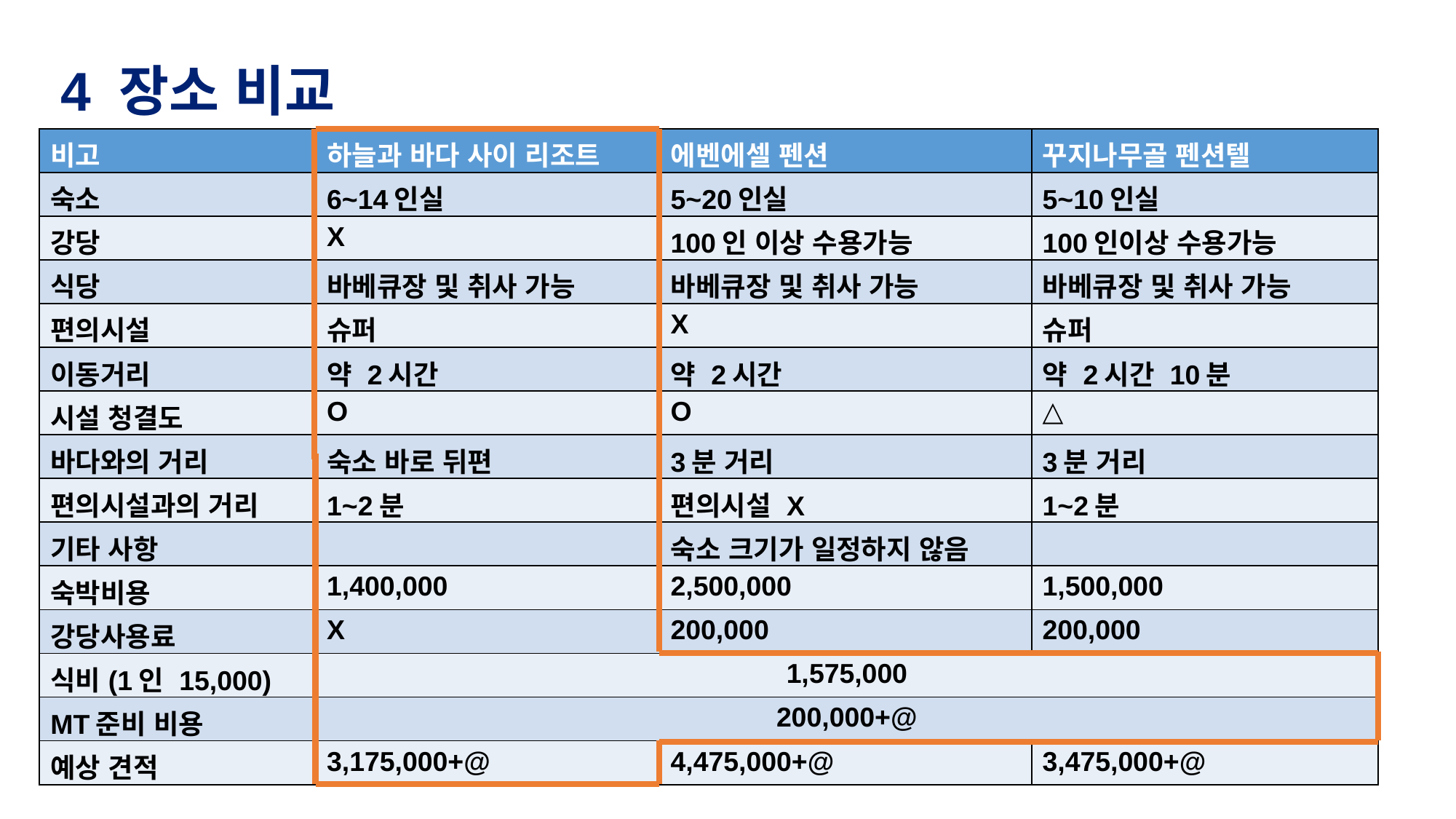

4 장소 비교
| 비고 | 하늘과 바다 사이 리조트 | 에벤에셀 펜션 | 꾸지나무골 펜션텔 |
| --- | --- | --- | --- |
| 숙소 | 6~14인실 | 5~20인실 | 5~10인실 |
| 강당 | X | 100인 이상 수용가능 | 100인이상 수용가능 |
| 식당 | 바베큐장 및 취사 가능 | 바베큐장 및 취사 가능 | 바베큐장 및 취사 가능 |
| 편의시설 | 슈퍼 | X | 슈퍼 |
| 이동거리 | 약 2시간 | 약 2시간 | 약 2시간 10분 |
| 시설 청결도 | O | O | △ |
| 바다와의 거리 | 숙소 바로 뒤편 | 3분 거리 | 3분 거리 |
| 편의시설과의 거리 | 1~2분 | 편의시설 X | 1~2분 |
| 기타 사항 |  | 숙소 크기가 일정하지 않음 |  |
| 숙박비용 | 1,400,000 | 2,500,000 | 1,500,000 |
| 강당사용료 | X | 200,000 | 200,000 |
| 식비(1인 15,000) | 1,575,000 |  |  |
| MT준비 비용 | 200,000+@ |  |  |
| 예상 견적 | 3,175,000+@ | 4,475,000+@ | 3,475,000+@ |